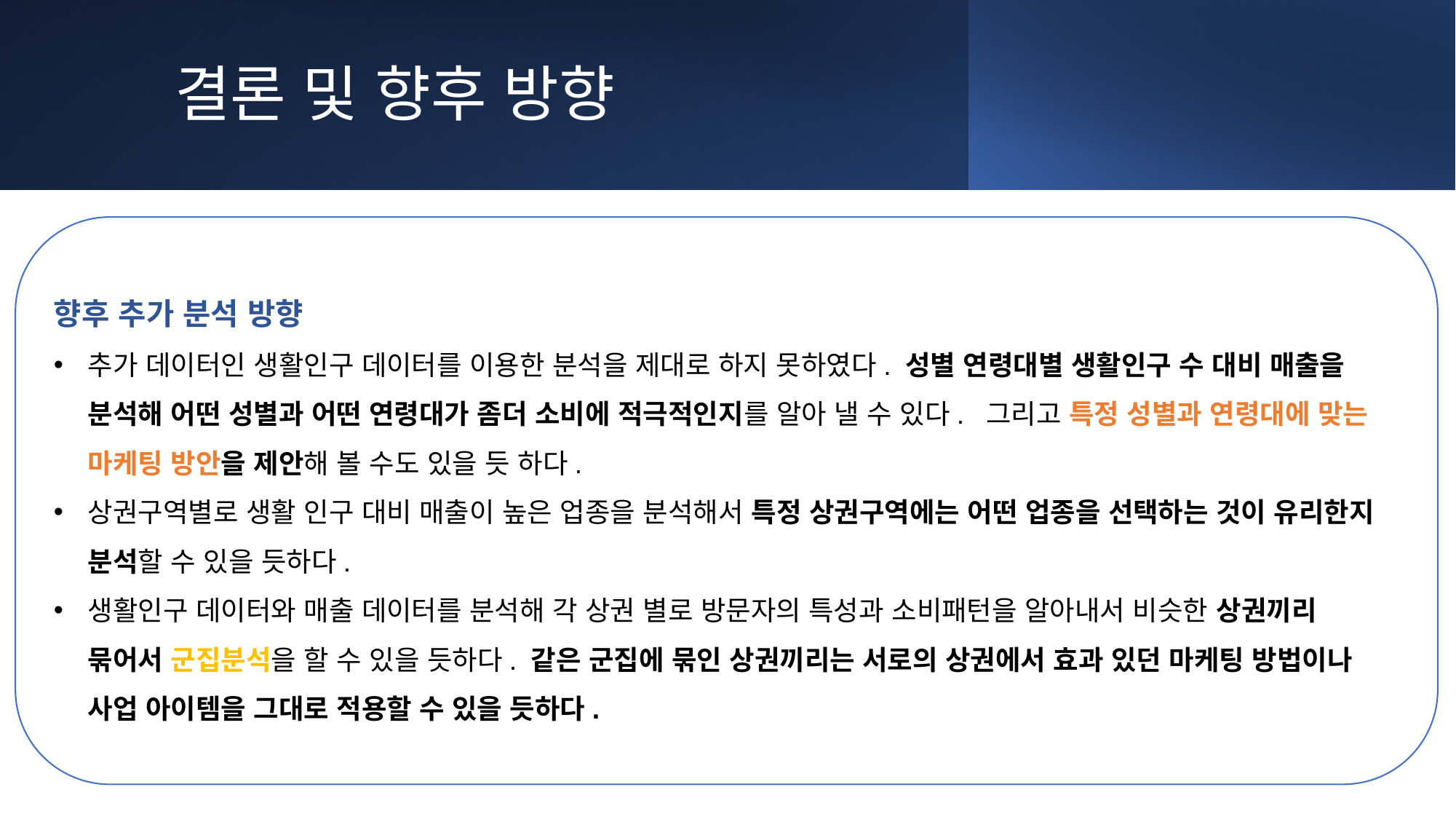

# 결론 및 향후 방향
향후 추가 분석 방향
추가 데이터인 생활인구 데이터를 이용한 분석을 제대로 하지 못하였다. 성별 연령대별 생활인구 수 대비 매출을 분석해 어떤 성별과 어떤 연령대가 좀더 소비에 적극적인지를 알아 낼 수 있다.  그리고 특정 성별과 연령대에 맞는 마케팅 방안을 제안해 볼 수도 있을 듯 하다.
상권구역별로 생활 인구 대비 매출이 높은 업종을 분석해서 특정 상권구역에는 어떤 업종을 선택하는 것이 유리한지 분석할 수 있을 듯하다.
생활인구 데이터와 매출 데이터를 분석해 각 상권 별로 방문자의 특성과 소비패턴을 알아내서 비슷한 상권끼리 묶어서 군집분석을 할 수 있을 듯하다. 같은 군집에 묶인 상권끼리는 서로의 상권에서 효과 있던 마케팅 방법이나 사업 아이템을 그대로 적용할 수 있을 듯하다.